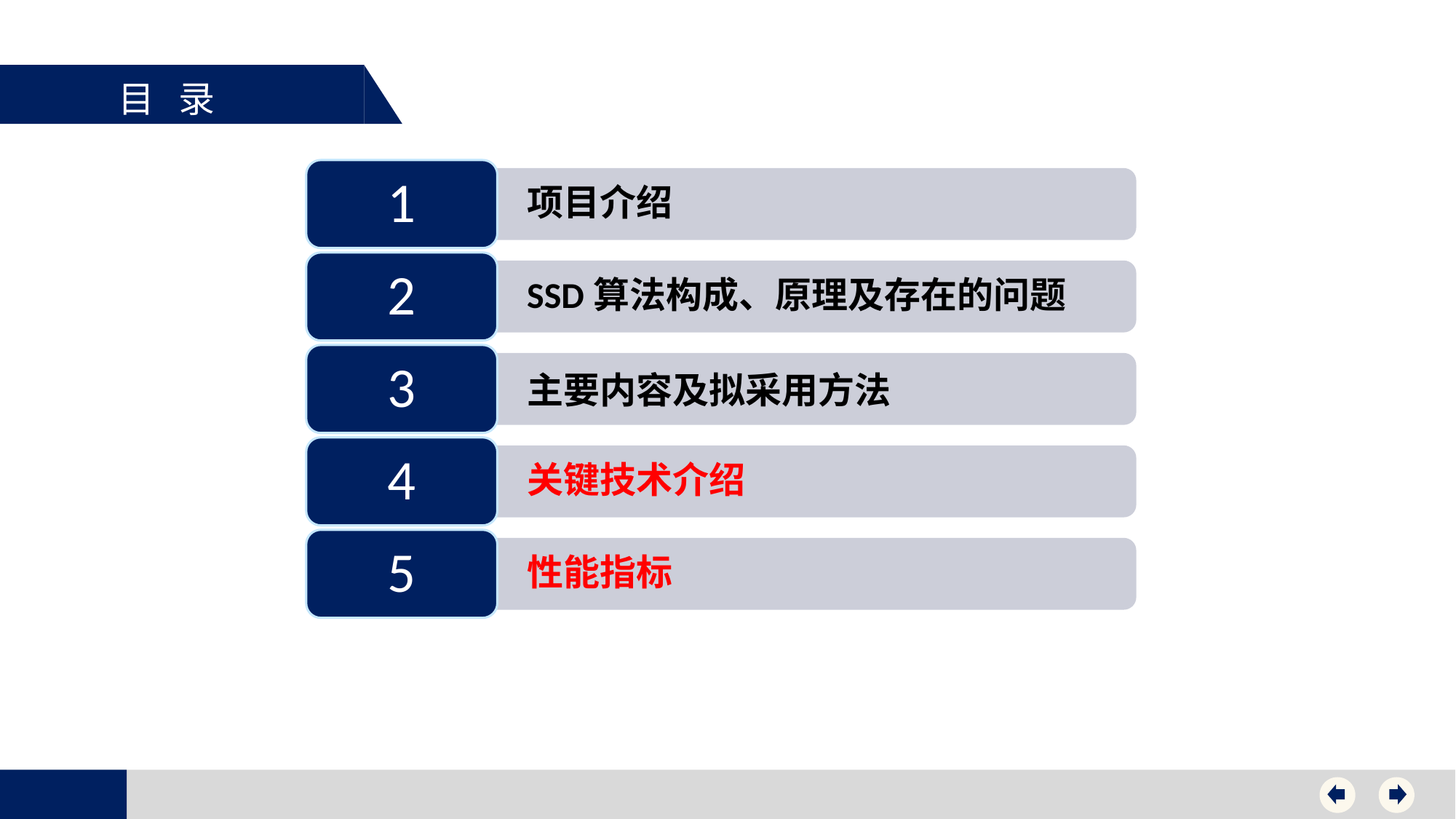

目   录
1
项目介绍
2
SSD算法构成、原理及存在的问题
3
主要内容及拟采用方法
4
关键技术介绍
5
性能指标